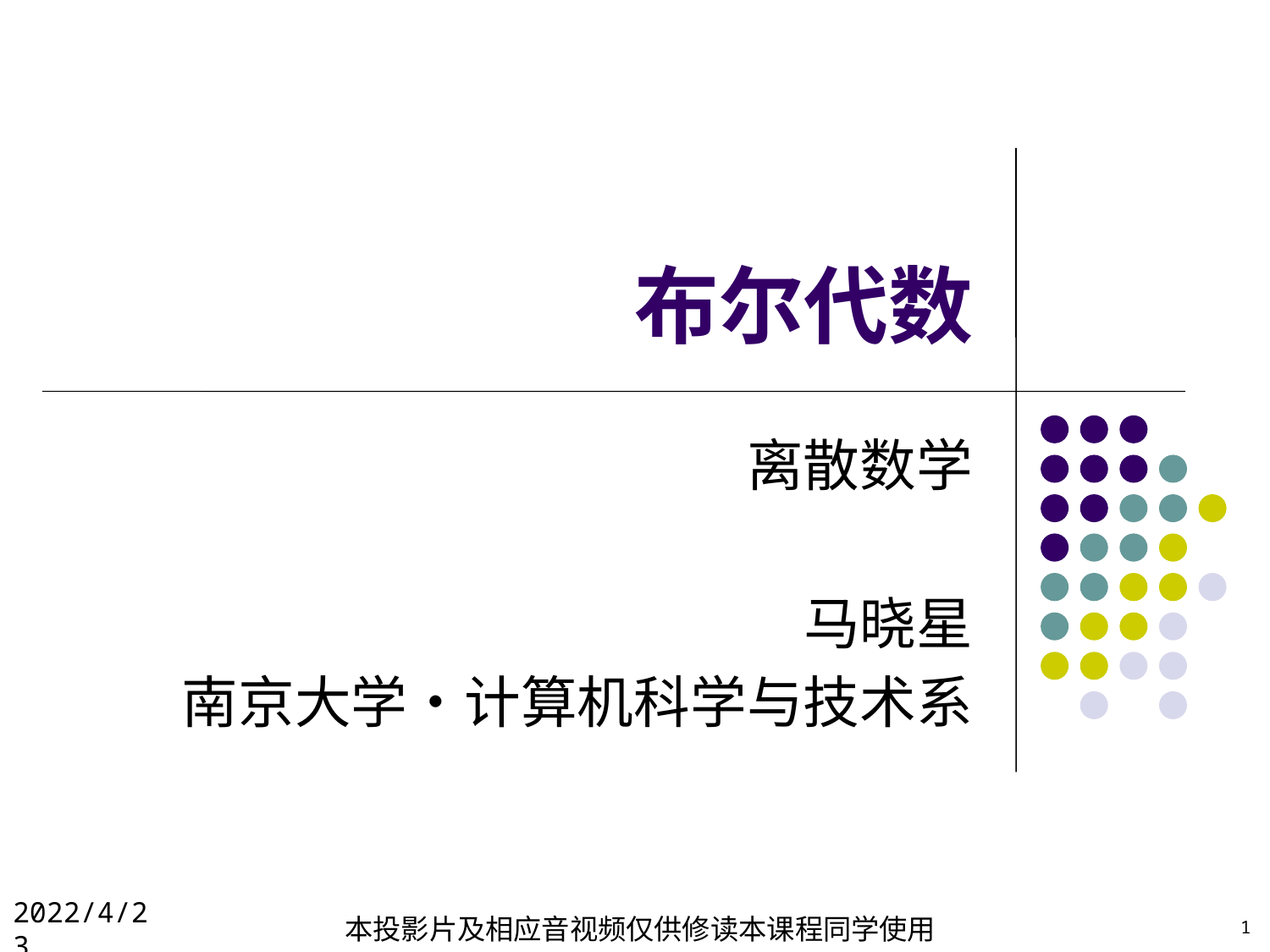

# 布尔代数
离散数学

马晓星
南京大学・计算机科学与技术系

2022/4/23
本投影片及相应音视频仅供修读本课程同学使用
1